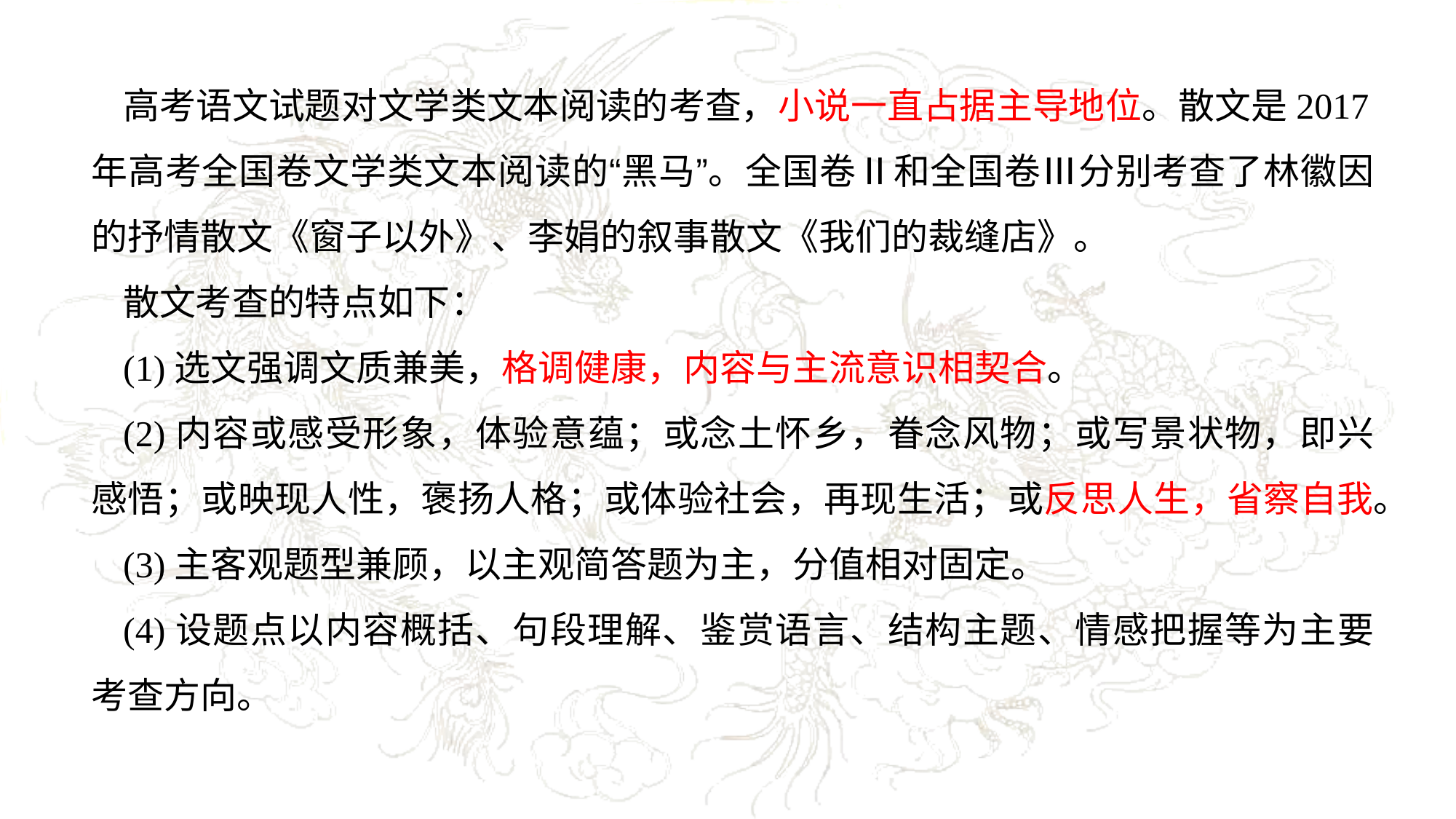

高考语文试题对文学类文本阅读的考查，小说一直占据主导地位。散文是2017年高考全国卷文学类文本阅读的“黑马”。全国卷Ⅱ和全国卷Ⅲ分别考查了林徽因的抒情散文《窗子以外》、李娟的叙事散文《我们的裁缝店》。
散文考查的特点如下：
(1)选文强调文质兼美，格调健康，内容与主流意识相契合。
(2)内容或感受形象，体验意蕴；或念土怀乡，眷念风物；或写景状物，即兴感悟；或映现人性，褒扬人格；或体验社会，再现生活；或反思人生，省察自我。
(3)主客观题型兼顾，以主观简答题为主，分值相对固定。
(4)设题点以内容概括、句段理解、鉴赏语言、结构主题、情感把握等为主要考查方向。